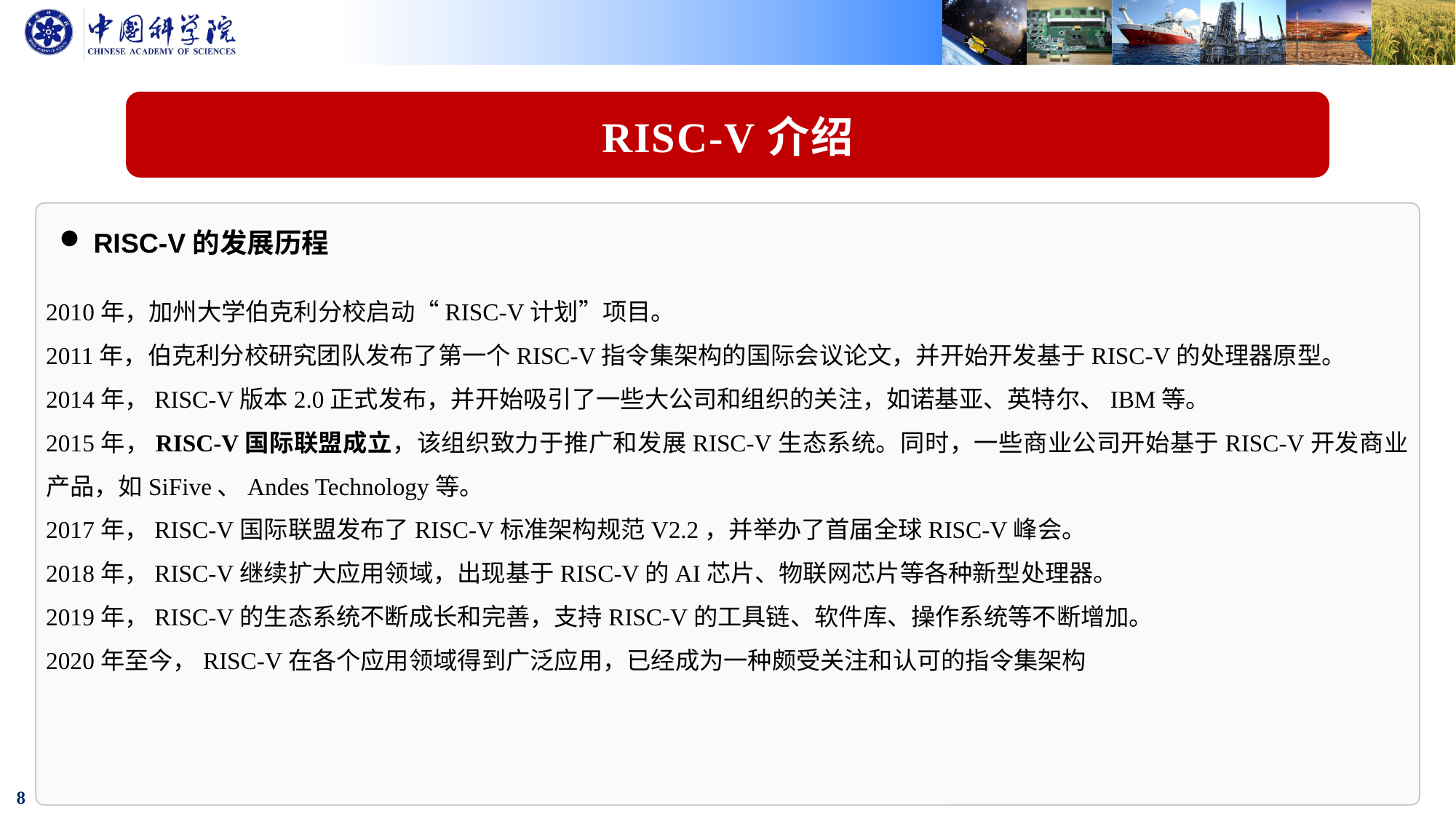

RISC-V介绍

RISC-V的发展历程
2010年，加州大学伯克利分校启动“RISC-V计划”项目。
2011年，伯克利分校研究团队发布了第一个RISC-V指令集架构的国际会议论文，并开始开发基于RISC-V的处理器原型。
2014年，RISC-V版本2.0正式发布，并开始吸引了一些大公司和组织的关注，如诺基亚、英特尔、IBM等。
2015年，RISC-V国际联盟成立，该组织致力于推广和发展RISC-V生态系统。同时，一些商业公司开始基于RISC-V开发商业产品，如SiFive、Andes Technology等。
2017年，RISC-V国际联盟发布了RISC-V标准架构规范V2.2，并举办了首届全球RISC-V峰会。
2018年，RISC-V继续扩大应用领域，出现基于RISC-V的AI芯片、物联网芯片等各种新型处理器。
2019年，RISC-V的生态系统不断成长和完善，支持RISC-V的工具链、软件库、操作系统等不断增加。
2020年至今，RISC-V在各个应用领域得到广泛应用，已经成为一种颇受关注和认可的指令集架构